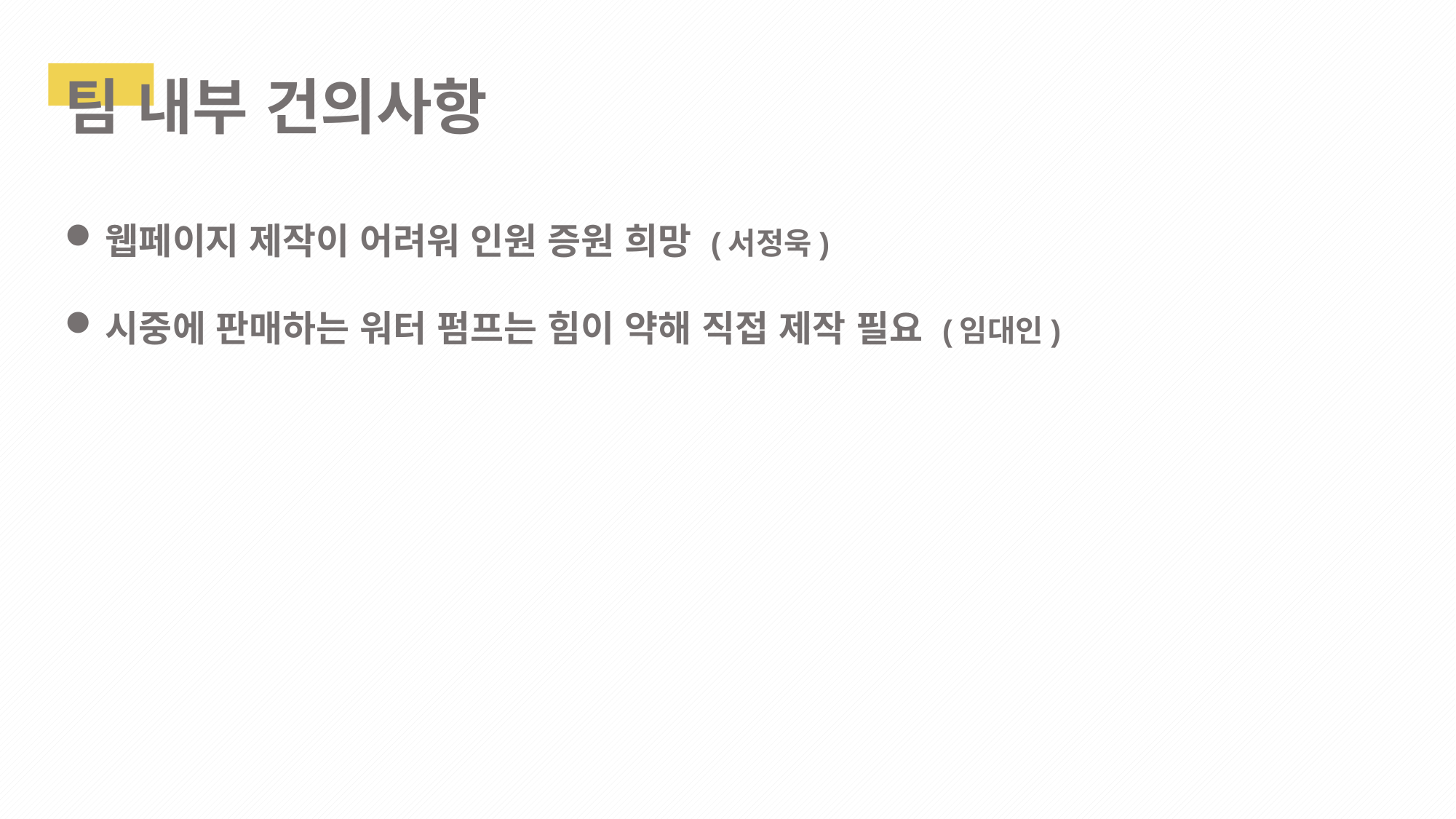

팀 내부 건의사항
웹페이지 제작이 어려워 인원 증원 희망 (서정욱)
시중에 판매하는 워터 펌프는 힘이 약해 직접 제작 필요 (임대인)